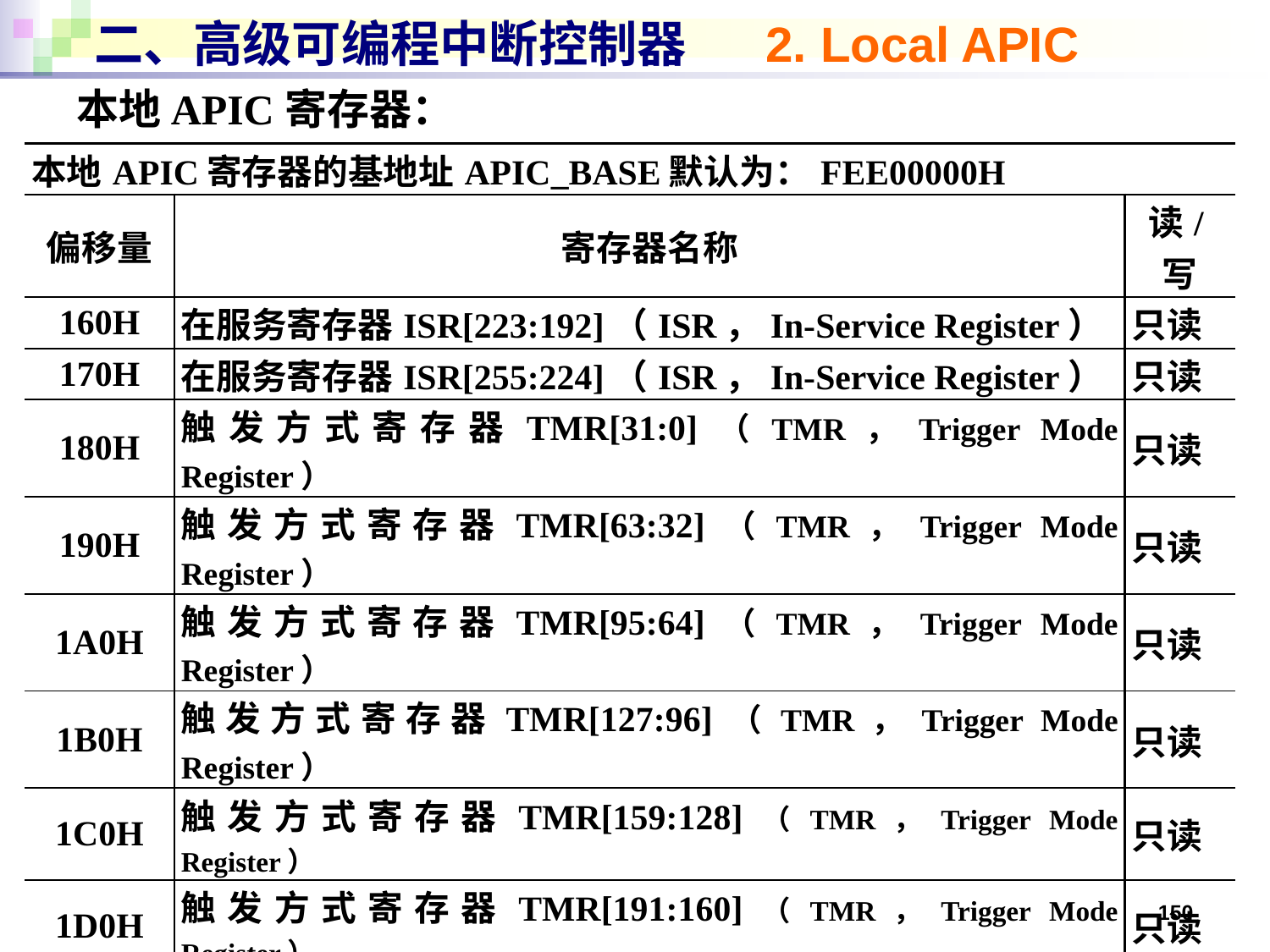

# 二、高级可编程中断控制器      2. Local APIC
本地APIC寄存器：
| 本地APIC寄存器的基地址APIC\_BASE默认为：FEE00000H |  |  |
| --- | --- | --- |
| 偏移量 | 寄存器名称 | 读/写 |
| 160H | 在服务寄存器ISR[223:192]（ISR，In-Service Register） | 只读 |
| 170H | 在服务寄存器ISR[255:224]（ISR，In-Service Register） | 只读 |
| 180H | 触发方式寄存器TMR[31:0]（TMR，Trigger Mode Register） | 只读 |
| 190H | 触发方式寄存器TMR[63:32]（TMR，Trigger Mode Register） | 只读 |
| 1A0H | 触发方式寄存器TMR[95:64]（TMR，Trigger Mode Register） | 只读 |
| 1B0H | 触发方式寄存器TMR[127:96]（TMR，Trigger Mode Register） | 只读 |
| 1C0H | 触发方式寄存器TMR[159:128]（TMR，Trigger Mode Register） | 只读 |
| 1D0H | 触发方式寄存器TMR[191:160]（TMR，Trigger Mode Register） | 只读 |
| 1E0H | 触发方式寄存器TMR[223:192]（TMR，Trigger Mode Register） | 只读 |
| 1F0H | 触发方式寄存器TMR[255:224]（TMR，Trigger Mode Register） | 只读 |
| 200H | 中断请求寄存器IRR[31:0]（IRR，Interrupt Request Register） | 只读 |
| 210H | 中断请求寄存器IRR[63:32]（IRR，Interrupt Request Register） | 只读 |
| 220H | 中断请求寄存器IRR[95:64]（IRR，Interrupt Request Register） | 只读 |
| 230H | 中断请求寄存器IRR[127:96]（IRR，Interrupt Request Register） | 只读 |
| 240H | 中断请求寄存器IRR[159:128]（IRR，Interrupt Request Register） | 只读 |
| 250H | 中断请求寄存器IRR[191:160]（IRR，Interrupt Request Register） | 只读 |
150